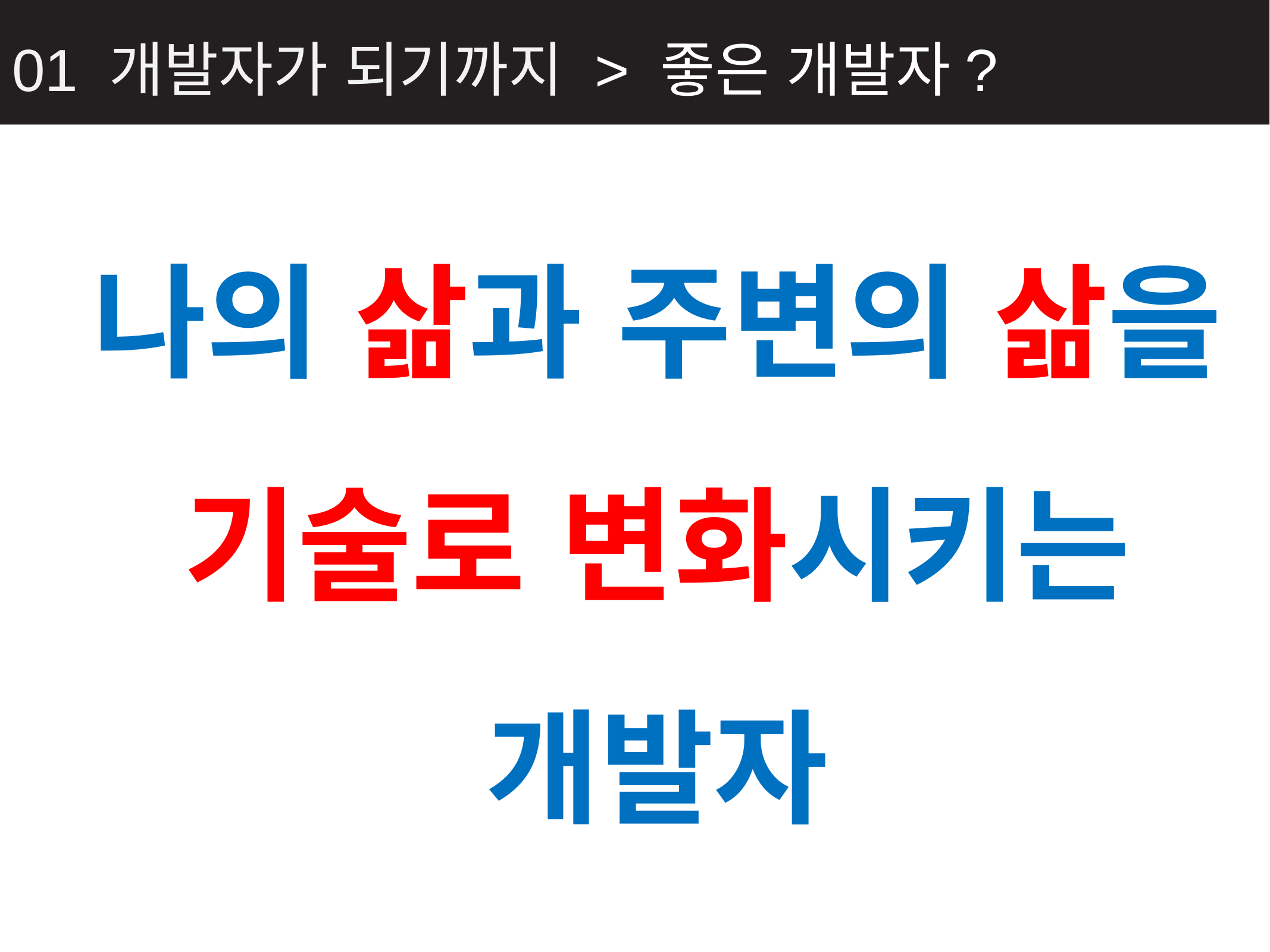

01 개발자가 되기까지 > 좋은 개발자?
나의 삶과 주변의 삶을
기술로 변화시키는 개발자